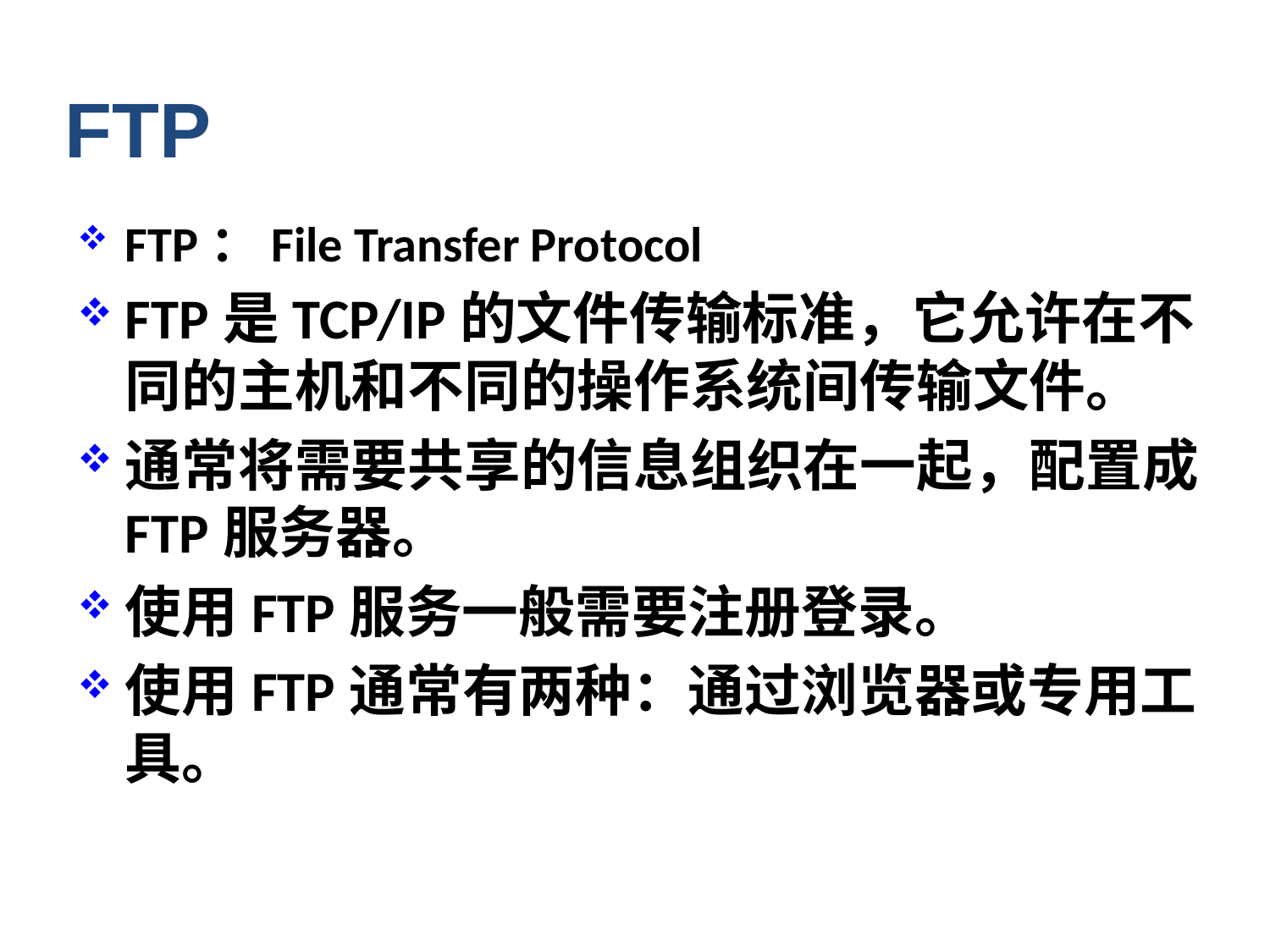

FTP
FTP：File Transfer Protocol
FTP是TCP/IP的文件传输标准，它允许在不同的主机和不同的操作系统间传输文件。
通常将需要共享的信息组织在一起，配置成FTP服务器。
使用FTP服务一般需要注册登录。
使用FTP通常有两种：通过浏览器或专用工具。